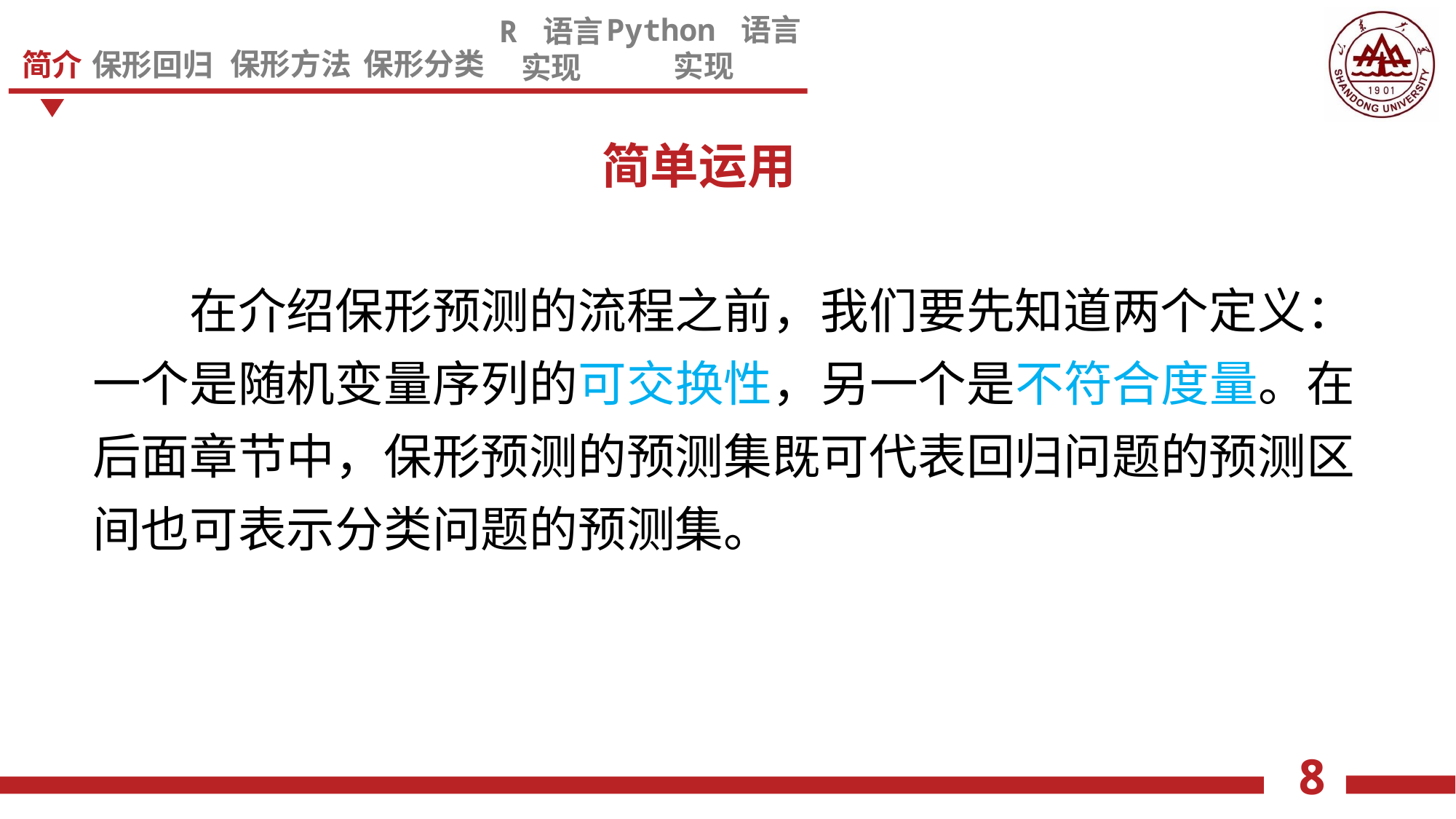

简单运用
在介绍保形预测的流程之前，我们要先知道两个定义：一个是随机变量序列的可交换性，另一个是不符合度量。在后面章节中，保形预测的预测集既可代表回归问题的预测区间也可表示分类问题的预测集。